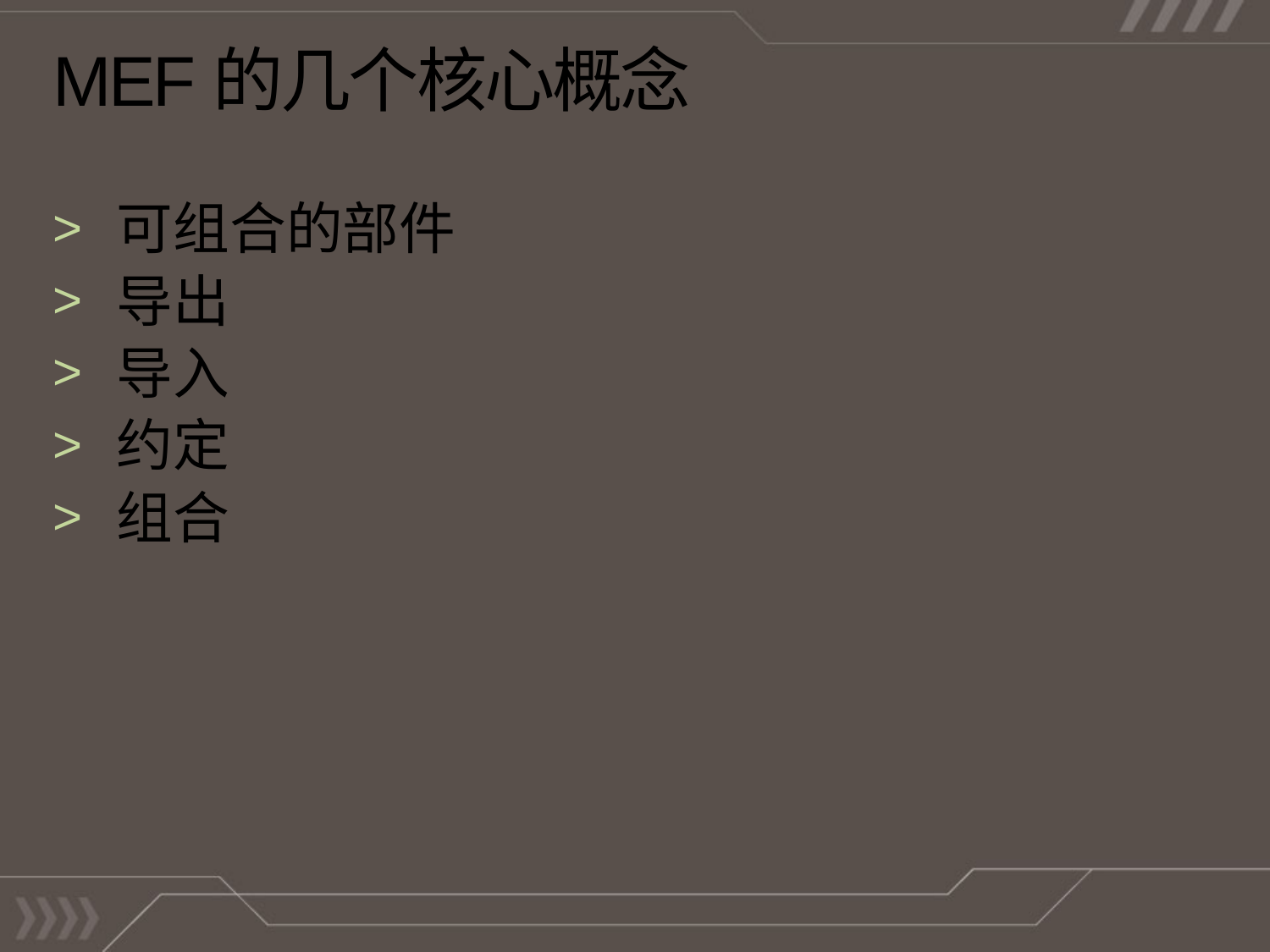

# MEF的几个核心概念
可组合的部件
导出
导入
约定
组合